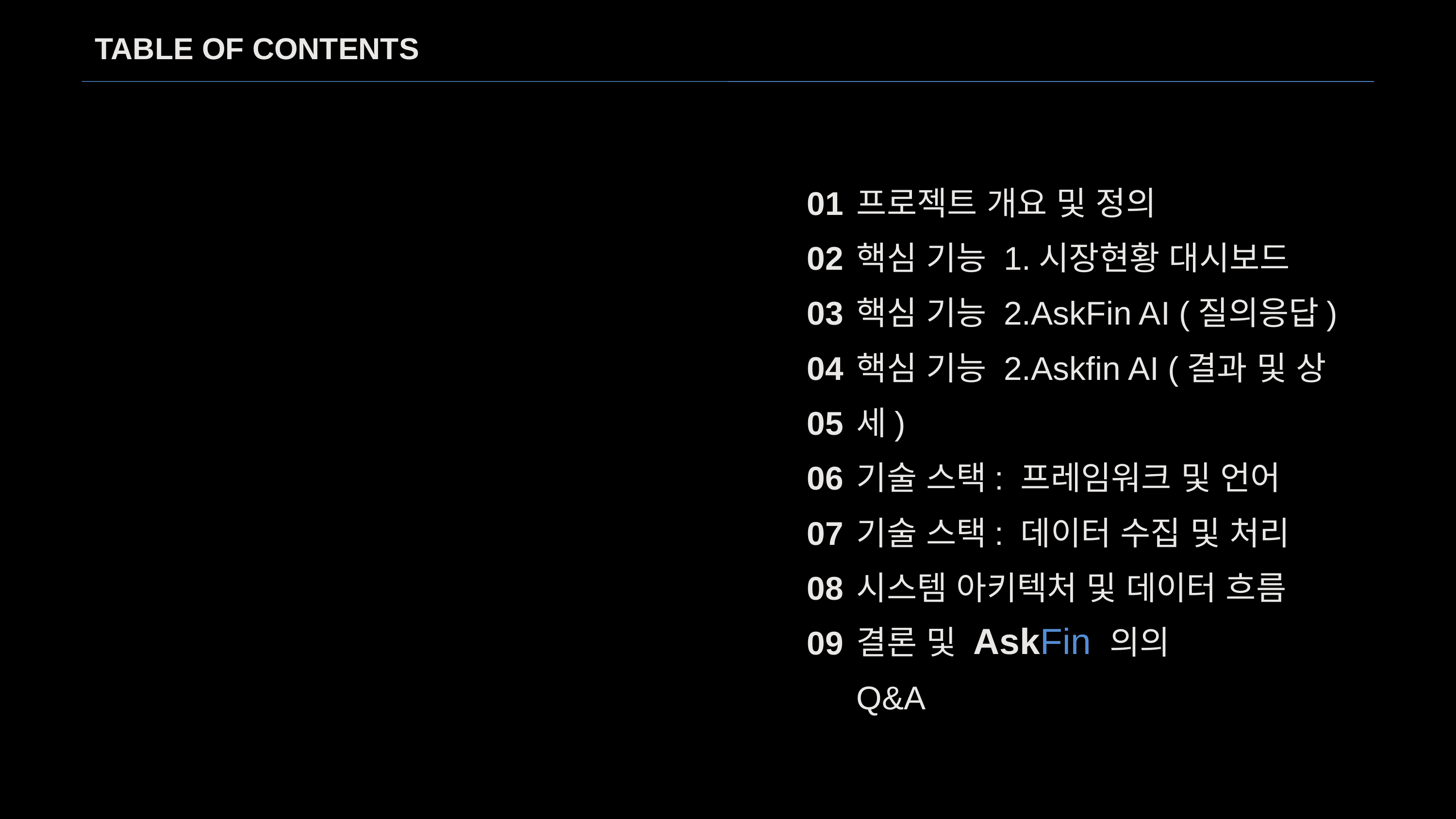

TABLE OF CONTENTS

01
02
03
04
05
06
07
0809
프로젝트 개요 및 정의
핵심 기능 1.시장현황 대시보드
핵심 기능 2.AskFin AI (질의응답)
핵심 기능 2.Askfin AI (결과 및 상세)
기술 스택: 프레임워크 및 언어
기술 스택: 데이터 수집 및 처리
시스템 아키텍처 및 데이터 흐름
결론 및 AskFin 의의
Q&A